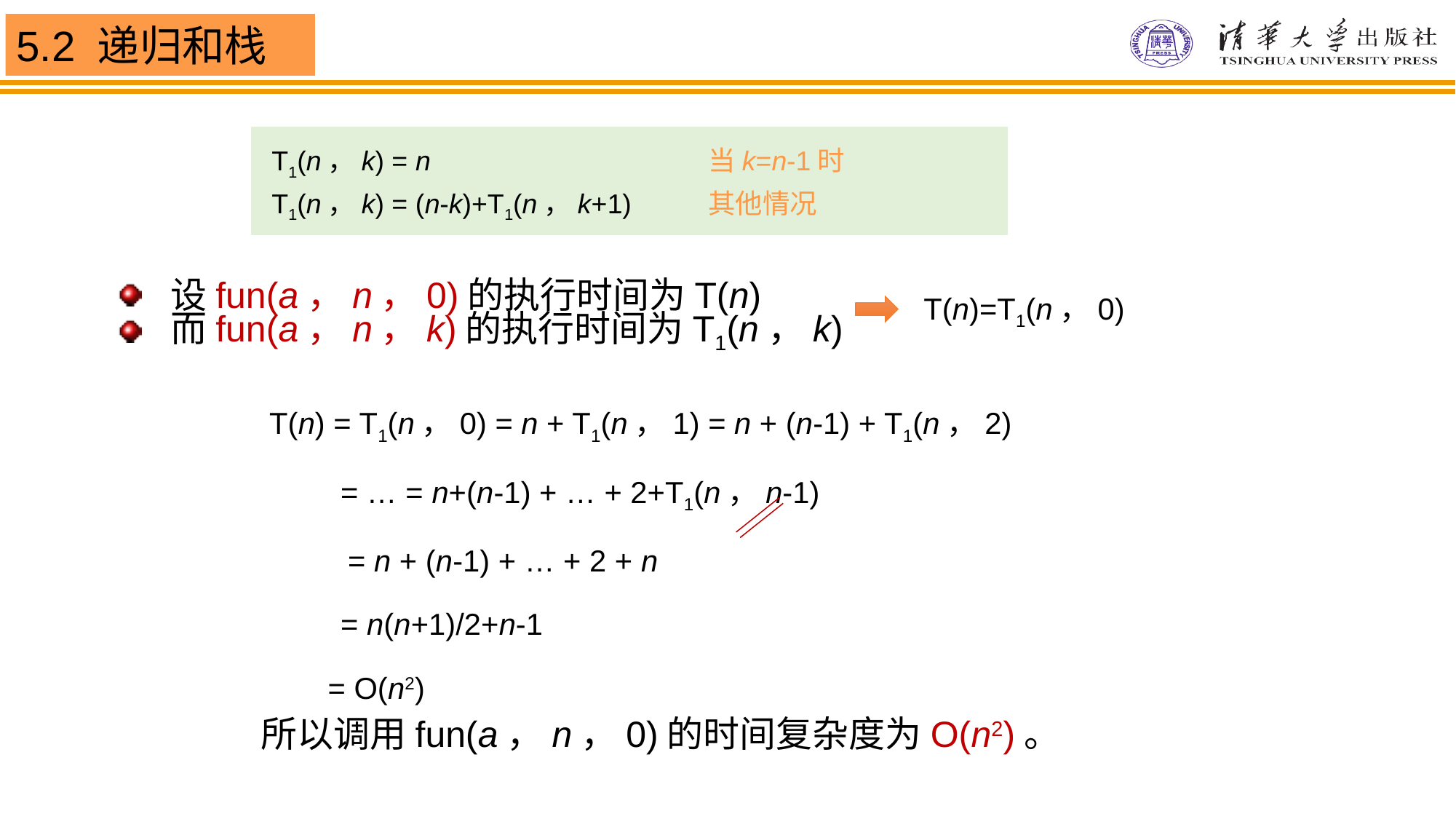

T1(n，k) = n    		      	当k=n-1时
T1(n，k) = (n-k)+T1(n，k+1)      	其他情况
设fun(a，n，0)的执行时间为T(n)
而fun(a，n，k)的执行时间为T1(n，k)
T(n)=T1(n，0)

T(n) = T1(n，0) = n + T1(n，1) = n + (n-1) + T1(n，2)
　     = … = n+(n-1) + … + 2+T1(n，n-1)
     　= n + (n-1) + … + 2 + n
　     = n(n+1)/2+n-1
       = O(n2)

所以调用fun(a，n，0)的时间复杂度为O(n2)。